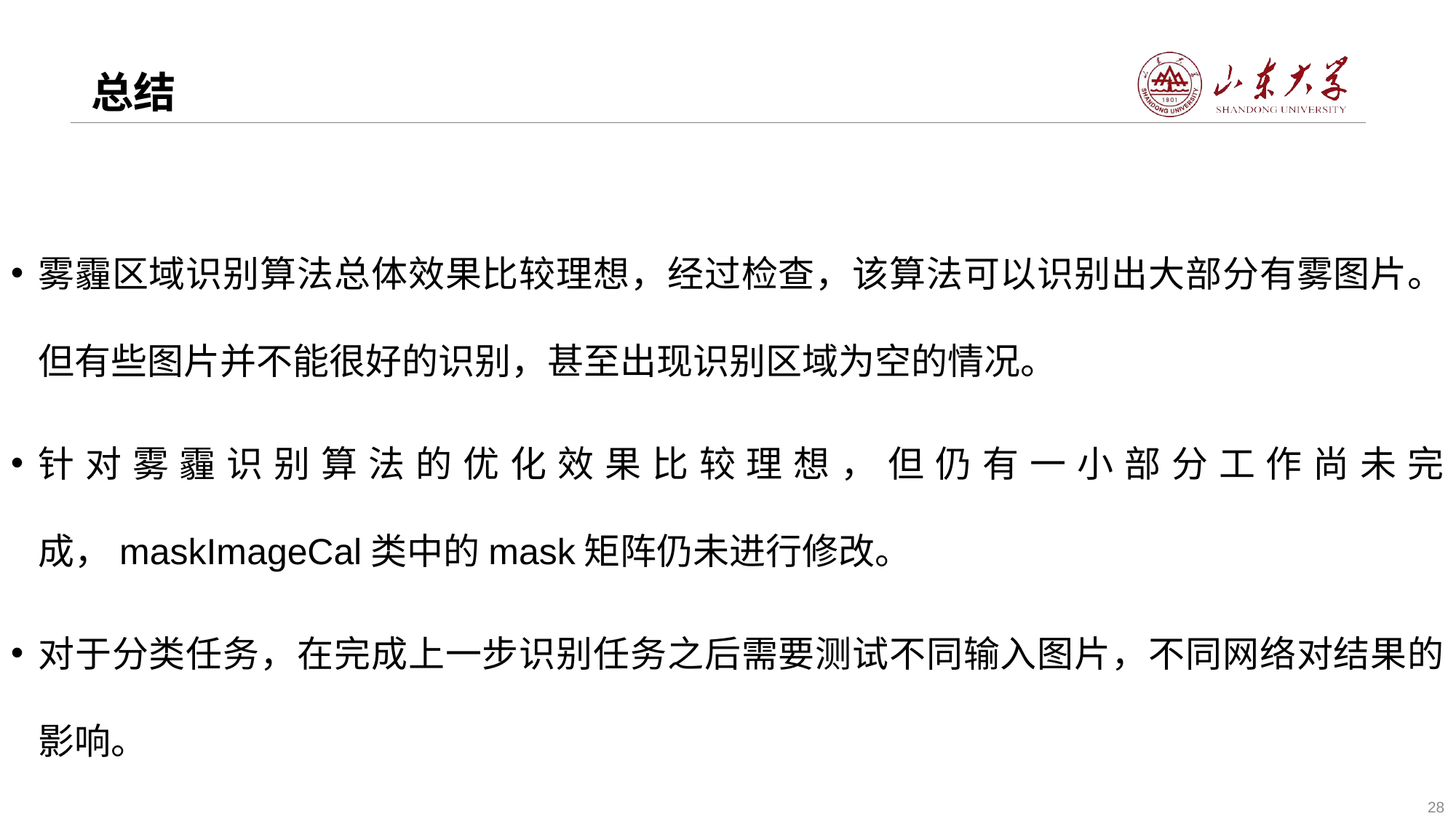

# 总结

雾霾区域识别算法总体效果比较理想，经过检查，该算法可以识别出大部分有雾图片。但有些图片并不能很好的识别，甚至出现识别区域为空的情况。
针对雾霾识别算法的优化效果比较理想，但仍有一小部分工作尚未完成，maskImageCal类中的mask矩阵仍未进行修改。
对于分类任务，在完成上一步识别任务之后需要测试不同输入图片，不同网络对结果的影响。

28